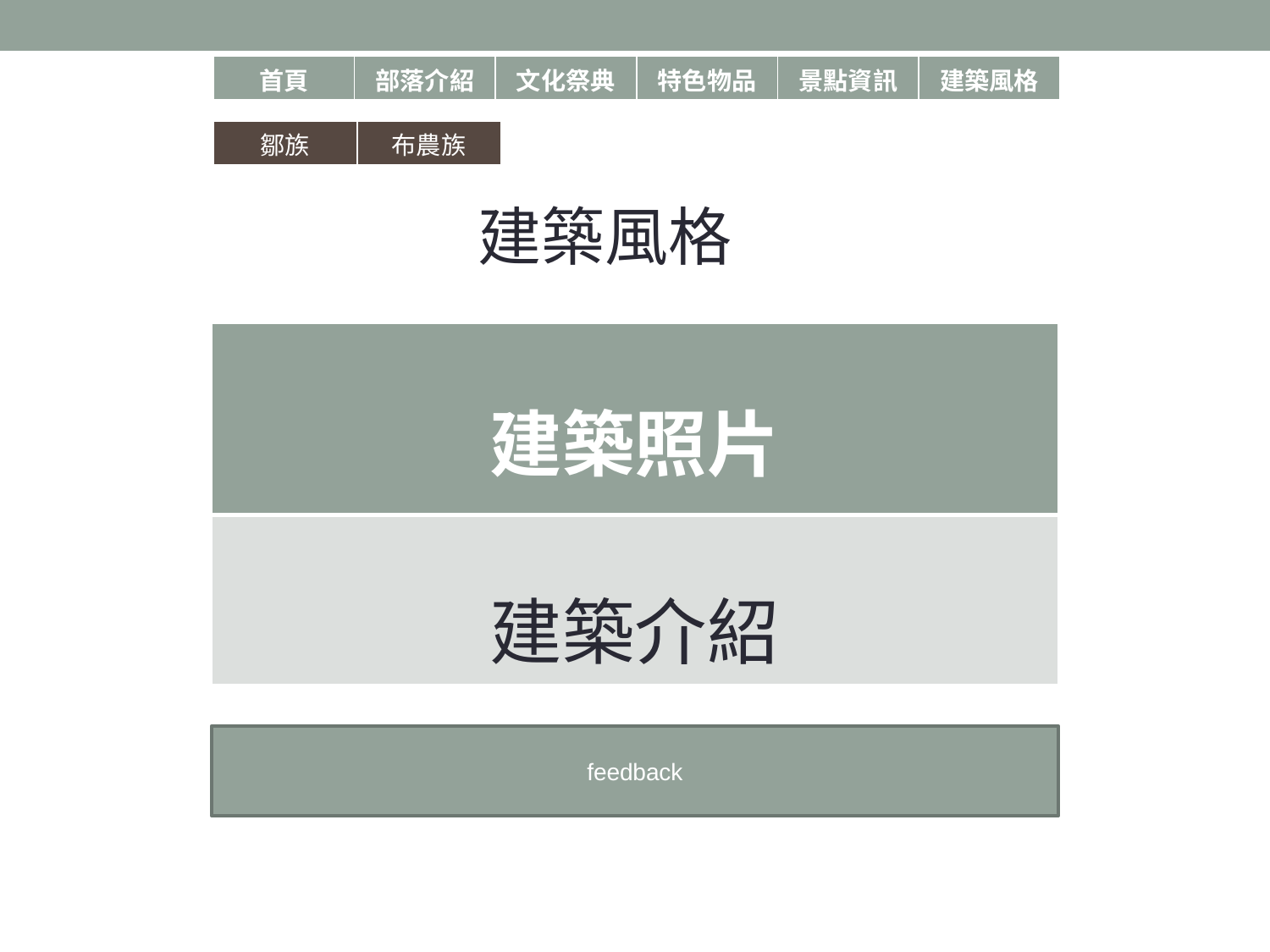

| 首頁 | 部落介紹 | 文化祭典 | 特色物品 | 景點資訊 | 建築風格 |
| --- | --- | --- | --- | --- | --- |
| 鄒族 | 布農族 |
| --- | --- |
建築風格
| 建築照片 |
| --- |
| 建築介紹 |
feedback